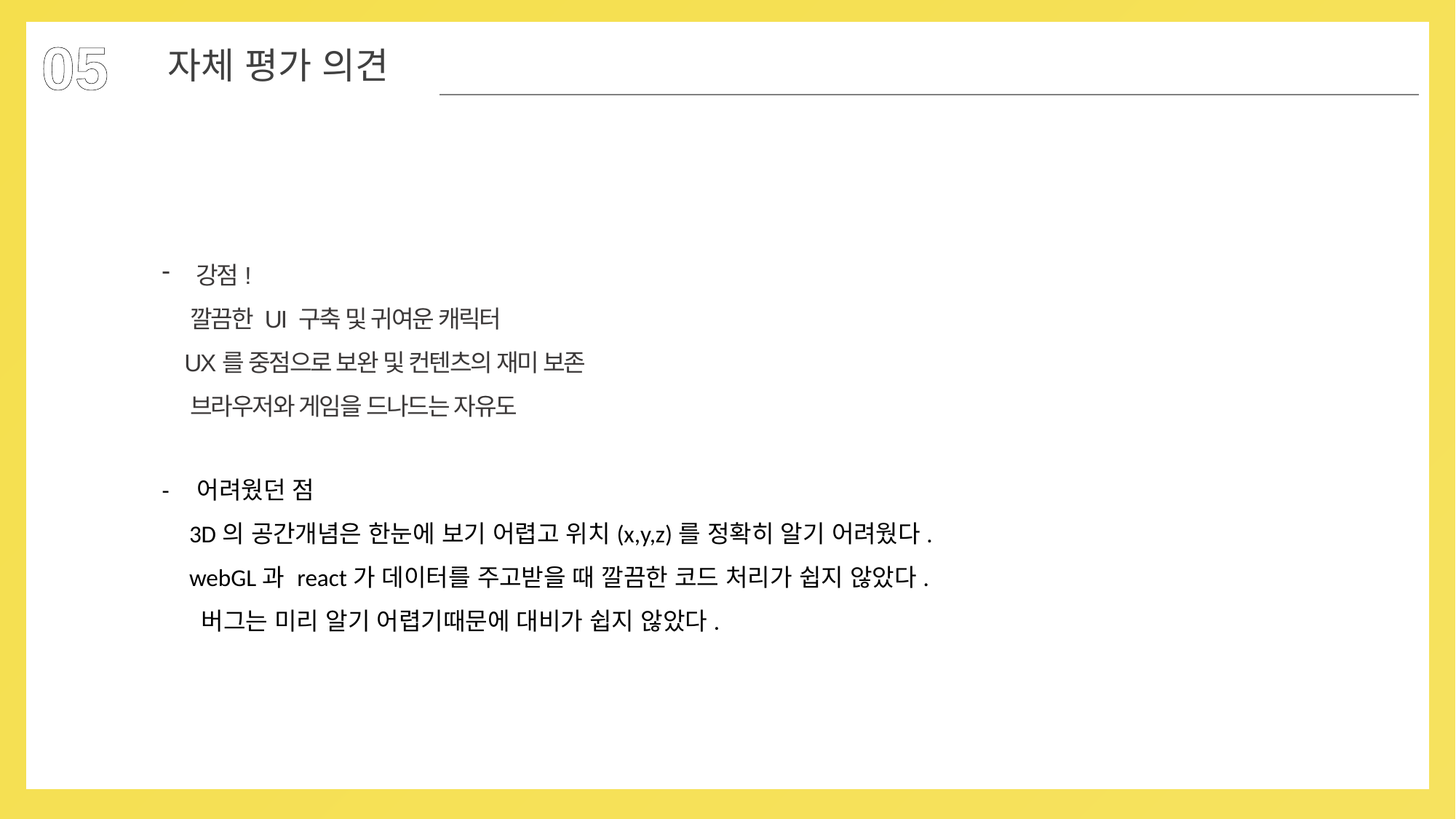

05
자체 평가 의견
강점!
    깔끔한 UI 구축 및 귀여운 캐릭터
    UX를 중점으로 보완 및 컨텐츠의 재미 보존
    브라우저와 게임을 드나드는 자유도
-    어려웠던 점
     3D의 공간개념은 한눈에 보기 어렵고 위치(x,y,z)를 정확히 알기 어려웠다.
     webGL과 react가 데이터를 주고받을 때 깔끔한 코드 처리가 쉽지 않았다.
     버그는 미리 알기 어렵기때문에 대비가 쉽지 않았다.